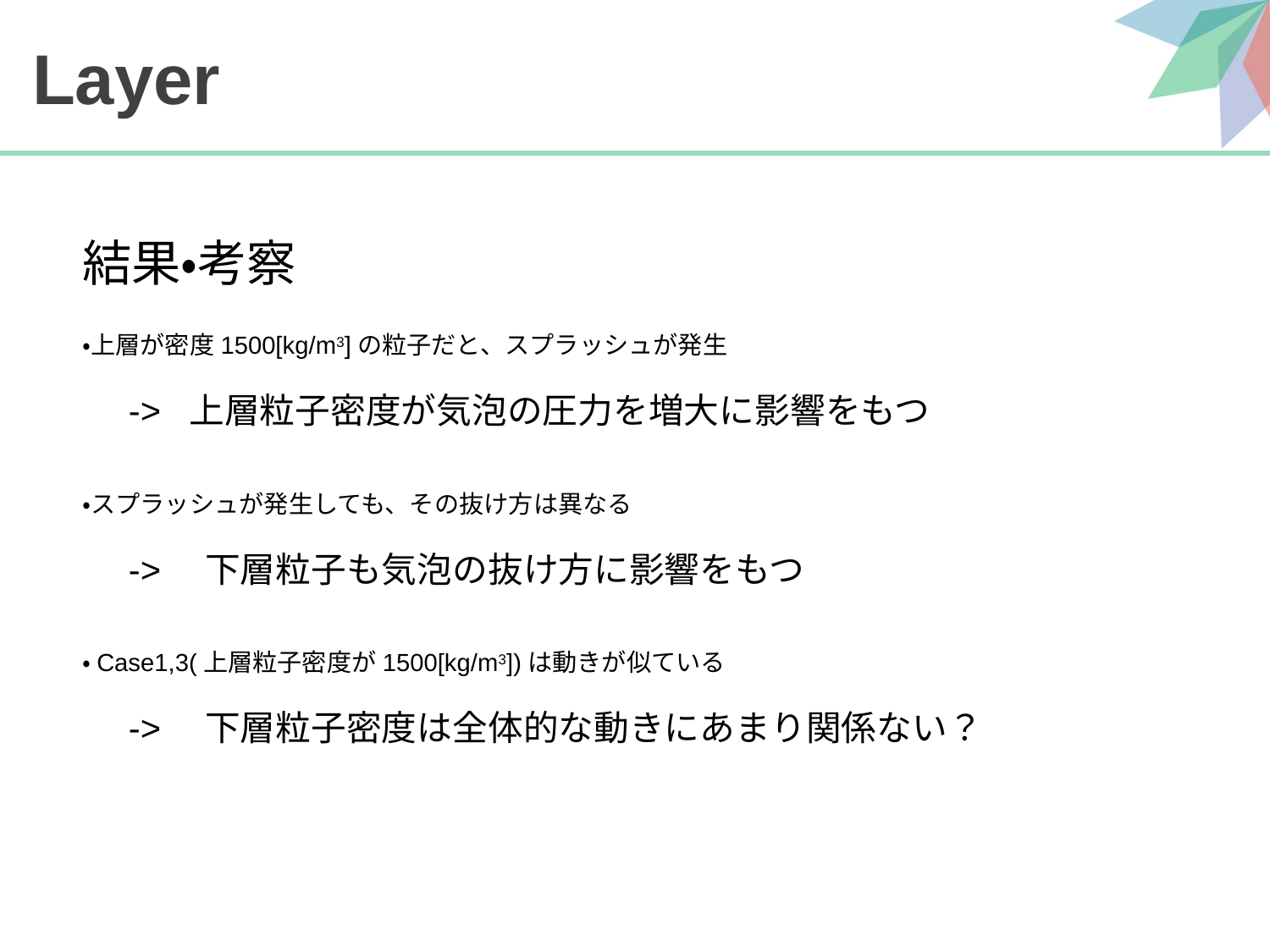

# Layer

結果・考察
・上層が密度1500[kg/m3]の粒子だと、スプラッシュが発生
　　->  上層粒子密度が気泡の圧力を増大に影響をもつ
・スプラッシュが発生しても、その抜け方は異なる
　　->　下層粒子も気泡の抜け方に影響をもつ
・Case1,3(上層粒子密度が1500[kg/m3])は動きが似ている
　　->　下層粒子密度は全体的な動きにあまり関係ない？